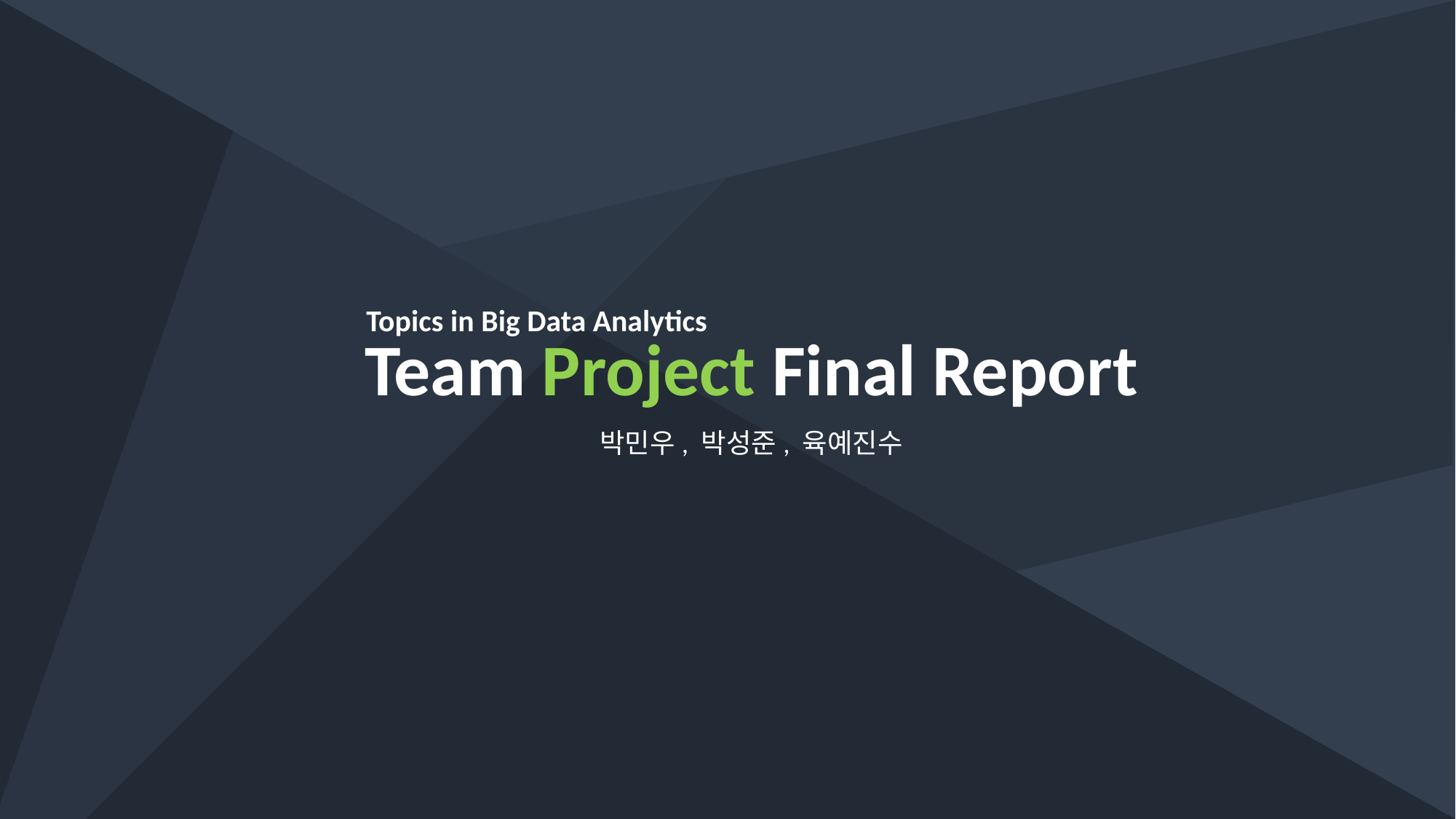

Topics in Big Data Analytics
Team Project Final Report
박민우, 박성준, 육예진수